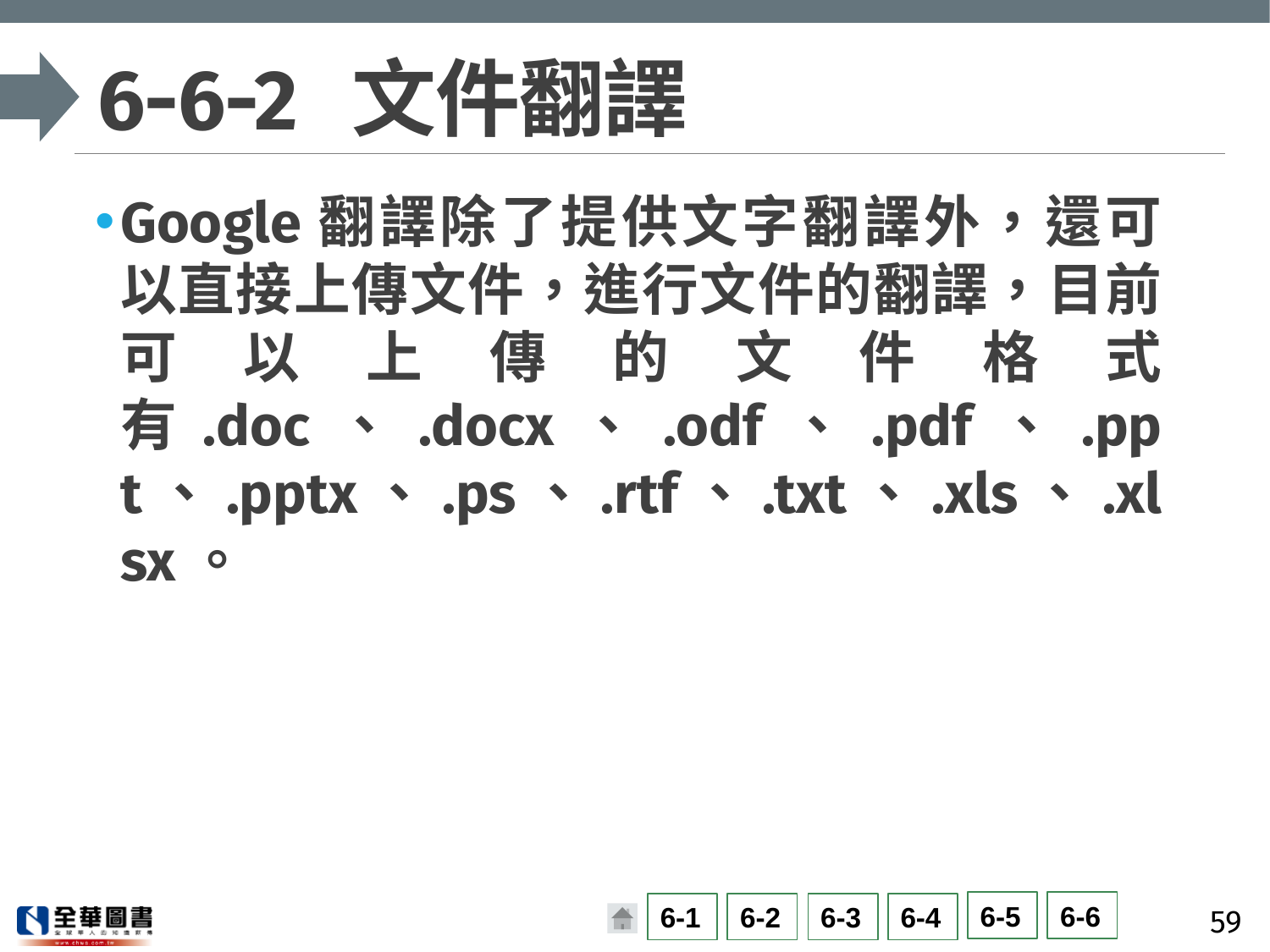

# 6-6-2	文件翻譯
Google翻譯除了提供文字翻譯外，還可以直接上傳文件，進行文件的翻譯，目前可以上傳的文件格式有.doc、.docx、.odf、.pdf、.ppt、.pptx、.ps、.rtf、.txt、.xls、.xlsx。
59